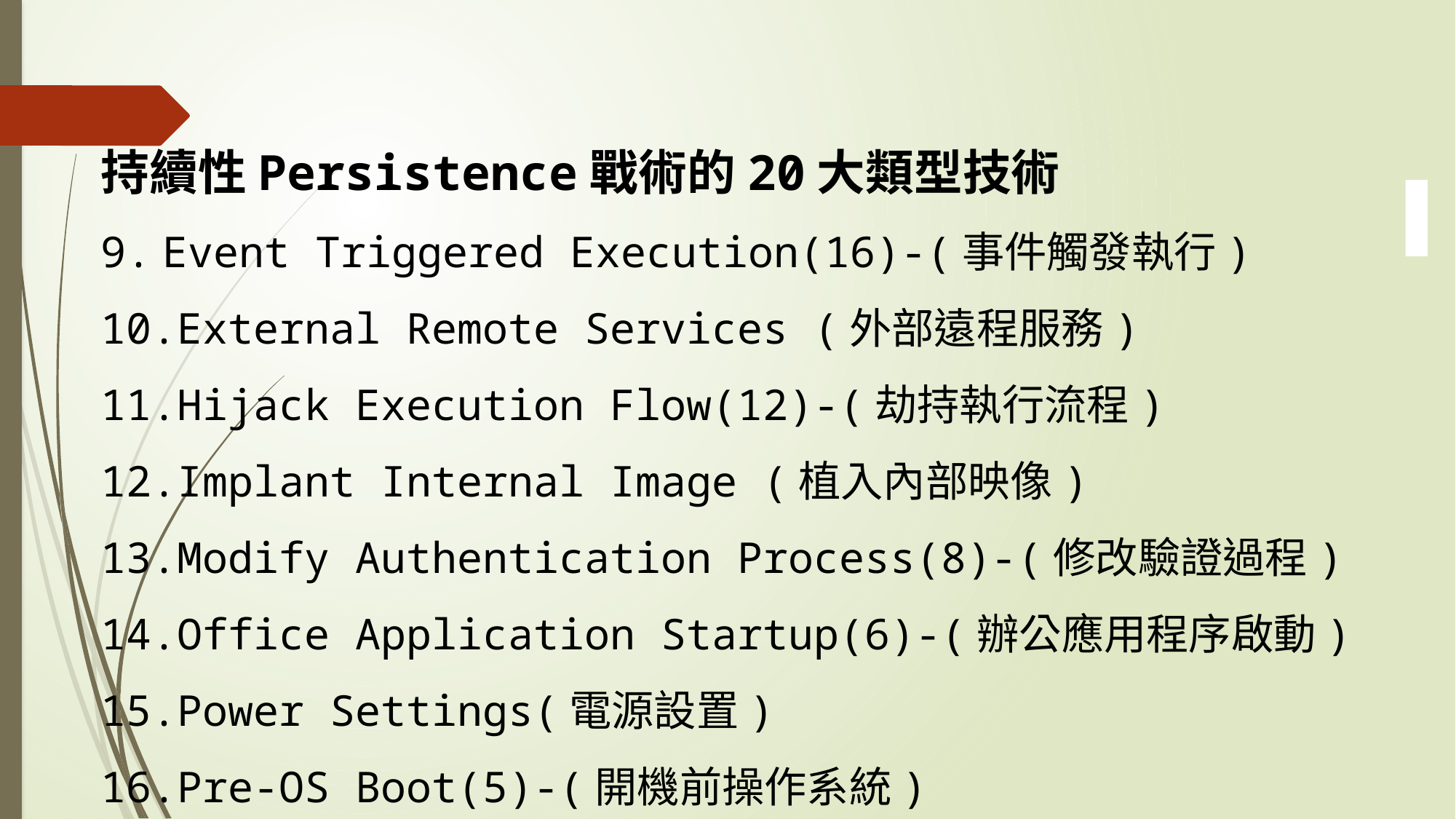

持續性Persistence戰術的20大類型技術
Event Triggered Execution(16)-(事件觸發執行)
External Remote Services (外部遠程服務)
Hijack Execution Flow(12)-(劫持執行流程)
Implant Internal Image (植入內部映像)
Modify Authentication Process(8)-(修改驗證過程)
Office Application Startup(6)-(辦公應用程序啟動)
Power Settings(電源設置)
Pre-OS Boot(5)-(開機前操作系統)